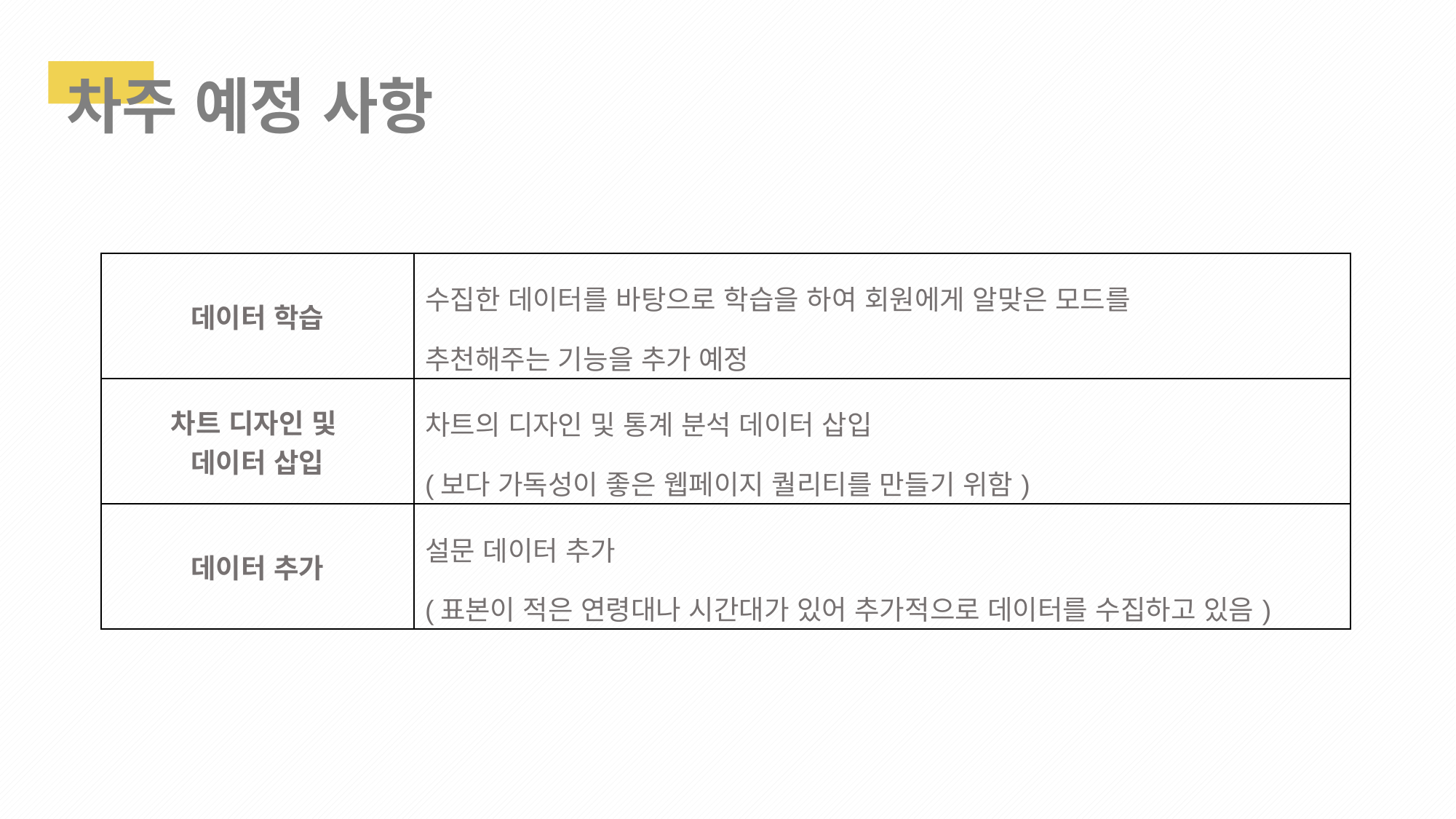

차주 예정 사항
| 데이터 학습 | 수집한 데이터를 바탕으로 학습을 하여 회원에게 알맞은 모드를 추천해주는 기능을 추가 예정 |
| --- | --- |
| 차트 디자인 및 데이터 삽입 | 차트의 디자인 및 통계 분석 데이터 삽입 (보다 가독성이 좋은 웹페이지 퀄리티를 만들기 위함) |
| 데이터 추가 | 설문 데이터 추가 (표본이 적은 연령대나 시간대가 있어 추가적으로 데이터를 수집하고 있음) |